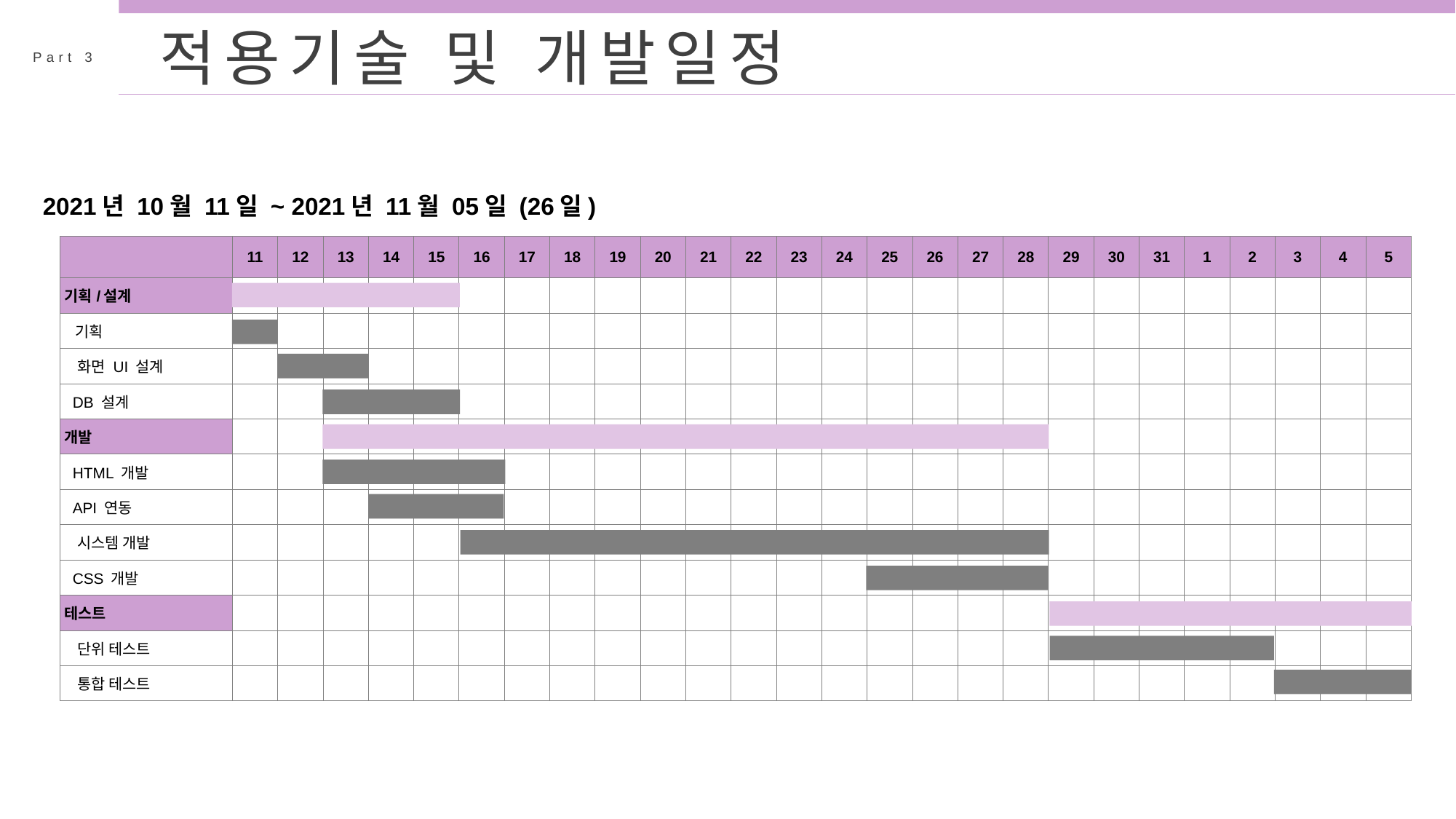

적용기술 및 개발일정
Part 3
2-1. 개발 일정
2021년 10월 11일 ~ 2021년 11월 05일 (26일)
|  | 11 | 12 | 13 | 14 | 15 | 16 | 17 | 18 | 19 | 20 | 21 | 22 | 23 | 24 | 25 | 26 | 27 | 28 | 29 | 30 | 31 | 1 | 2 | 3 | 4 | 5 |
| --- | --- | --- | --- | --- | --- | --- | --- | --- | --- | --- | --- | --- | --- | --- | --- | --- | --- | --- | --- | --- | --- | --- | --- | --- | --- | --- |
| 기획/설계 |  |  |  |  |  |  |  |  |  |  |  |  |  |  |  |  |  |  |  |  |  |  |  |  |  |  |
| 기획 |  |  |  |  |  |  |  |  |  |  |  |  |  |  |  |  |  |  |  |  |  |  |  |  |  |  |
| 화면 UI 설계 |  |  |  |  |  |  |  |  |  |  |  |  |  |  |  |  |  |  |  |  |  |  |  |  |  |  |
| DB 설계 |  |  |  |  |  |  |  |  |  |  |  |  |  |  |  |  |  |  |  |  |  |  |  |  |  |  |
| 개발 |  |  |  |  |  |  |  |  |  |  |  |  |  |  |  |  |  |  |  |  |  |  |  |  |  |  |
| HTML 개발 |  |  |  |  |  |  |  |  |  |  |  |  |  |  |  |  |  |  |  |  |  |  |  |  |  |  |
| API 연동 |  |  |  |  |  |  |  |  |  |  |  |  |  |  |  |  |  |  |  |  |  |  |  |  |  |  |
| 시스템 개발 |  |  |  |  |  |  |  |  |  |  |  |  |  |  |  |  |  |  |  |  |  |  |  |  |  |  |
| CSS 개발 |  |  |  |  |  |  |  |  |  |  |  |  |  |  |  |  |  |  |  |  |  |  |  |  |  |  |
| 테스트 |  |  |  |  |  |  |  |  |  |  |  |  |  |  |  |  |  |  |  |  |  |  |  |  |  |  |
| 단위 테스트 |  |  |  |  |  |  |  |  |  |  |  |  |  |  |  |  |  |  |  |  |  |  |  |  |  |  |
| 통합 테스트 |  |  |  |  |  |  |  |  |  |  |  |  |  |  |  |  |  |  |  |  |  |  |  |  |  |  |